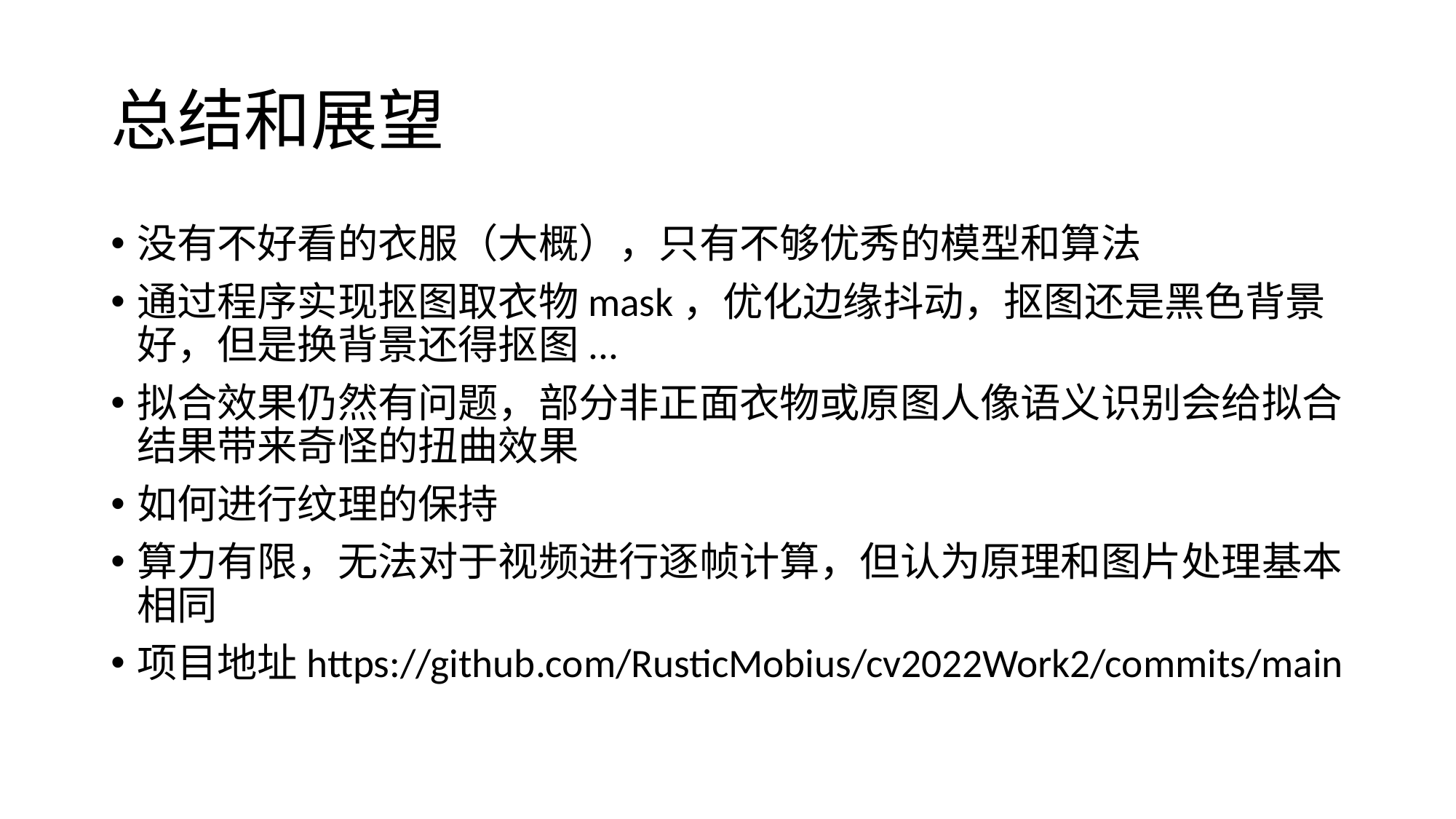

# 总结和展望
没有不好看的衣服（大概），只有不够优秀的模型和算法
通过程序实现抠图取衣物mask，优化边缘抖动，抠图还是黑色背景好，但是换背景还得抠图...
拟合效果仍然有问题，部分非正面衣物或原图人像语义识别会给拟合结果带来奇怪的扭曲效果
如何进行纹理的保持
算力有限，无法对于视频进行逐帧计算，但认为原理和图片处理基本相同
项目地址https://github.com/RusticMobius/cv2022Work2/commits/main